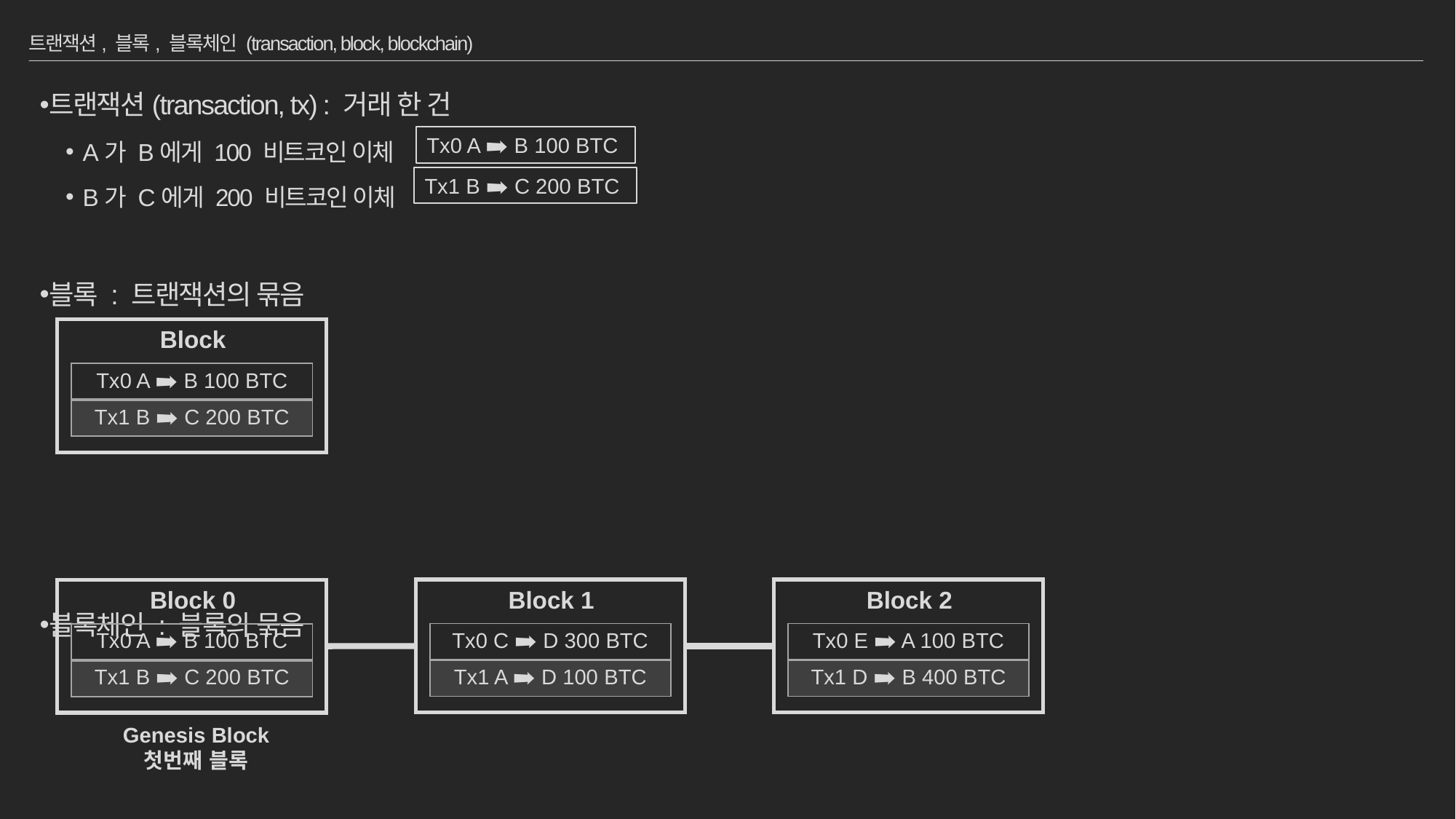

# 트랜잭션, 블록, 블록체인 (transaction, block, blockchain)
트랜잭션(transaction, tx) : 거래 한 건
A가 B에게 100 비트코인 이체
B가 C에게 200 비트코인 이체

블록 : 트랜잭션의 묶음

블록체인 : 블록의 묶음

Tx0 A ➡ B 100 BTC
Tx1 B ➡ C 200 BTC

Block
| Tx0 A ➡ B 100 BTC |
| --- |
| Tx1 B ➡ C 200 BTC |

Block 1

Block 2

Block 0
| Tx0 C ➡ D 300 BTC |
| --- |
| Tx1 A ➡ D 100 BTC |
| Tx0 E ➡ A 100 BTC |
| --- |
| Tx1 D ➡ B 400 BTC |
| Tx0 A ➡ B 100 BTC |
| --- |
| Tx1 B ➡ C 200 BTC |
Genesis Block
첫번째 블록